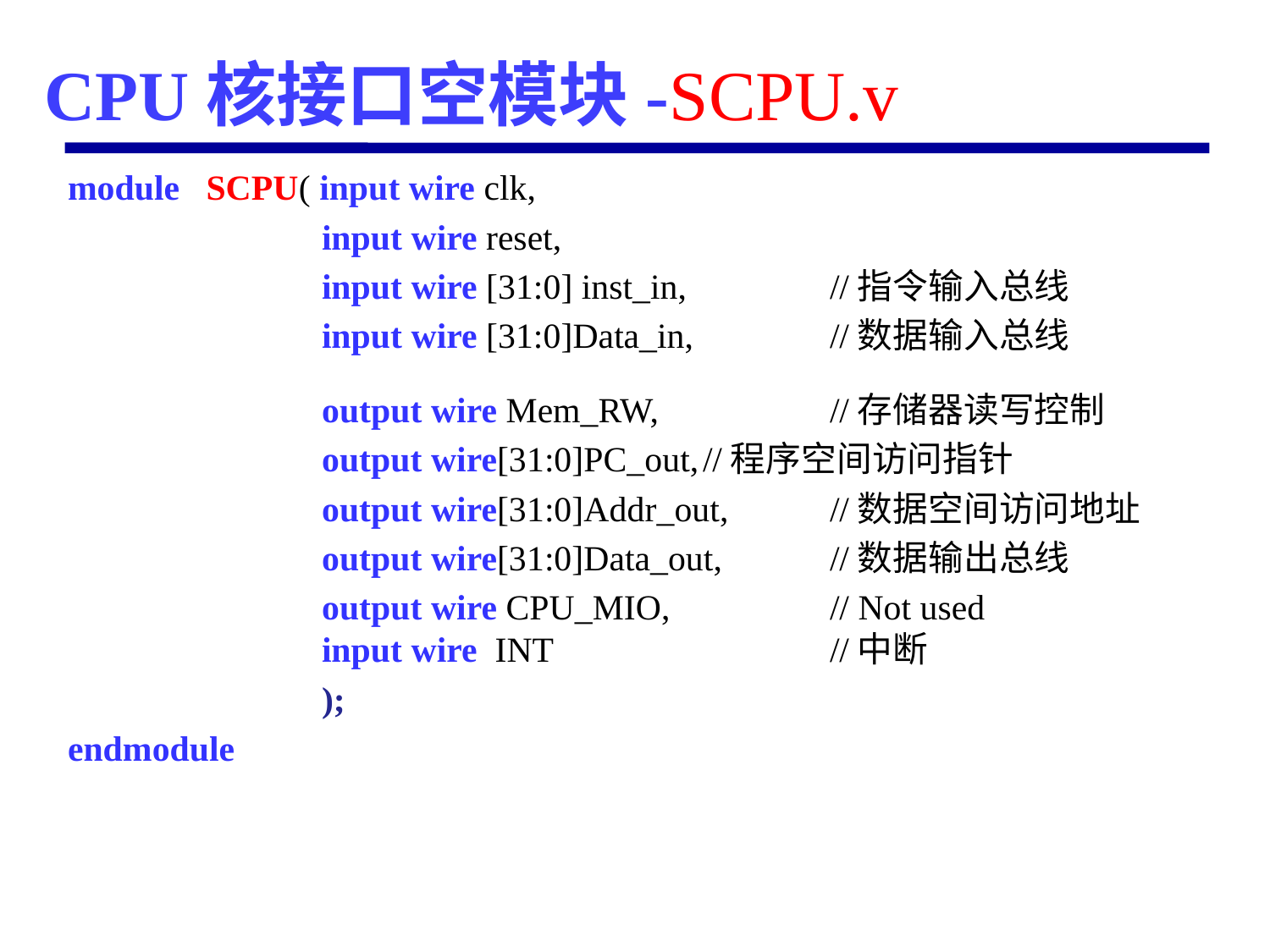

# CPU核接口空模块-SCPU.v
module   SCPU( input wire clk,
		input wire reset,
		input wire [31:0] inst_in,		//指令输入总线
		input wire [31:0]Data_in,		//数据输入总线

		output wire Mem_RW,		//存储器读写控制
		output wire[31:0]PC_out,	//程序空间访问指针
		output wire[31:0]Addr_out,	//数据空间访问地址
		output wire[31:0]Data_out,	//数据输出总线
		output wire CPU_MIO,		// Not used 			input wire  INT			//中断
		);
endmodule